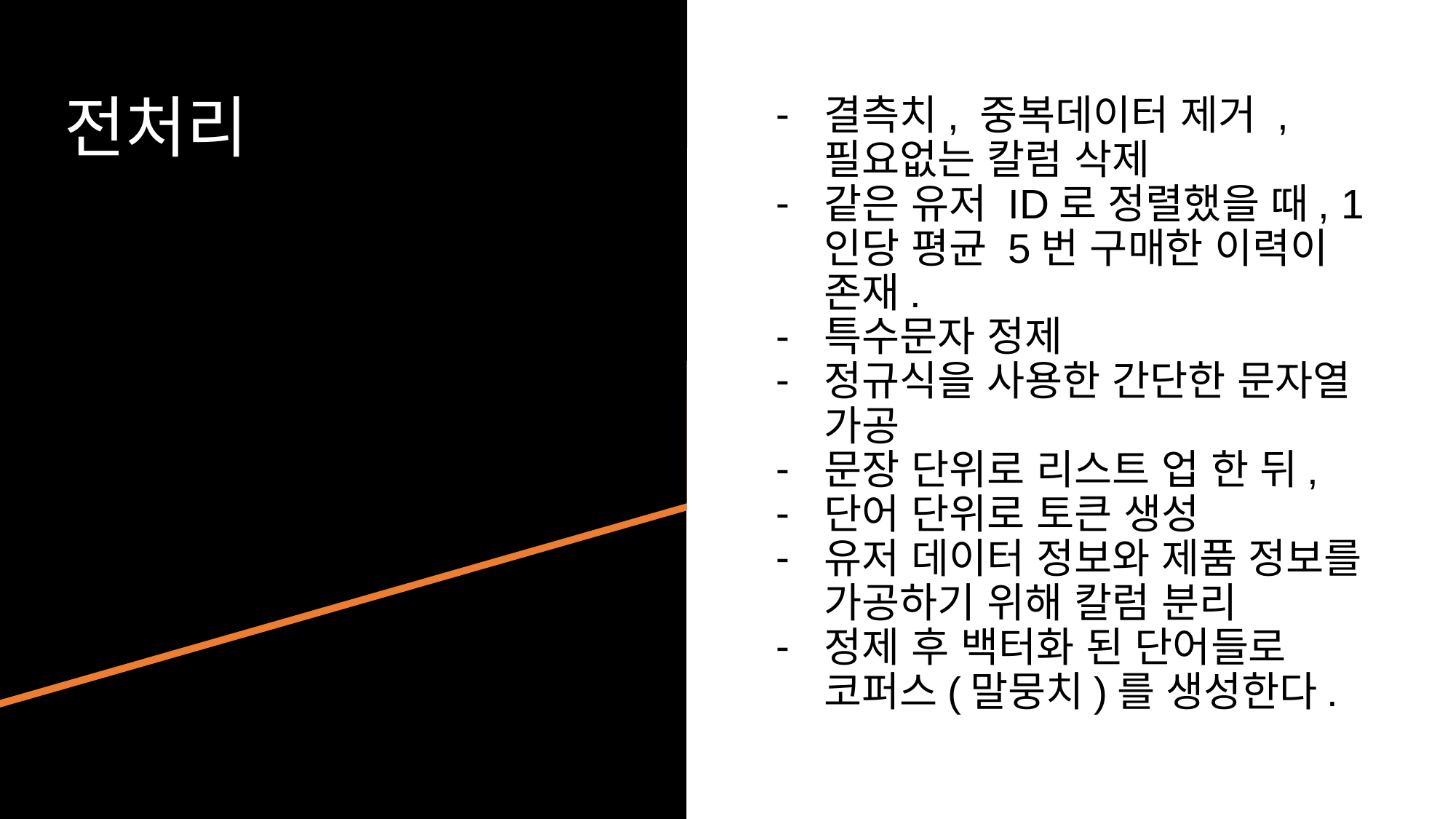

# 전처리
결측치, 중복데이터 제거 , 필요없는 칼럼 삭제
같은 유저 ID로 정렬했을 때, 1인당 평균 5번 구매한 이력이 존재.
특수문자 정제
정규식을 사용한 간단한 문자열 가공
문장 단위로 리스트 업 한 뒤,
단어 단위로 토큰 생성
유저 데이터 정보와 제품 정보를 가공하기 위해 칼럼 분리
정제 후 백터화 된 단어들로 코퍼스(말뭉치)를 생성한다.